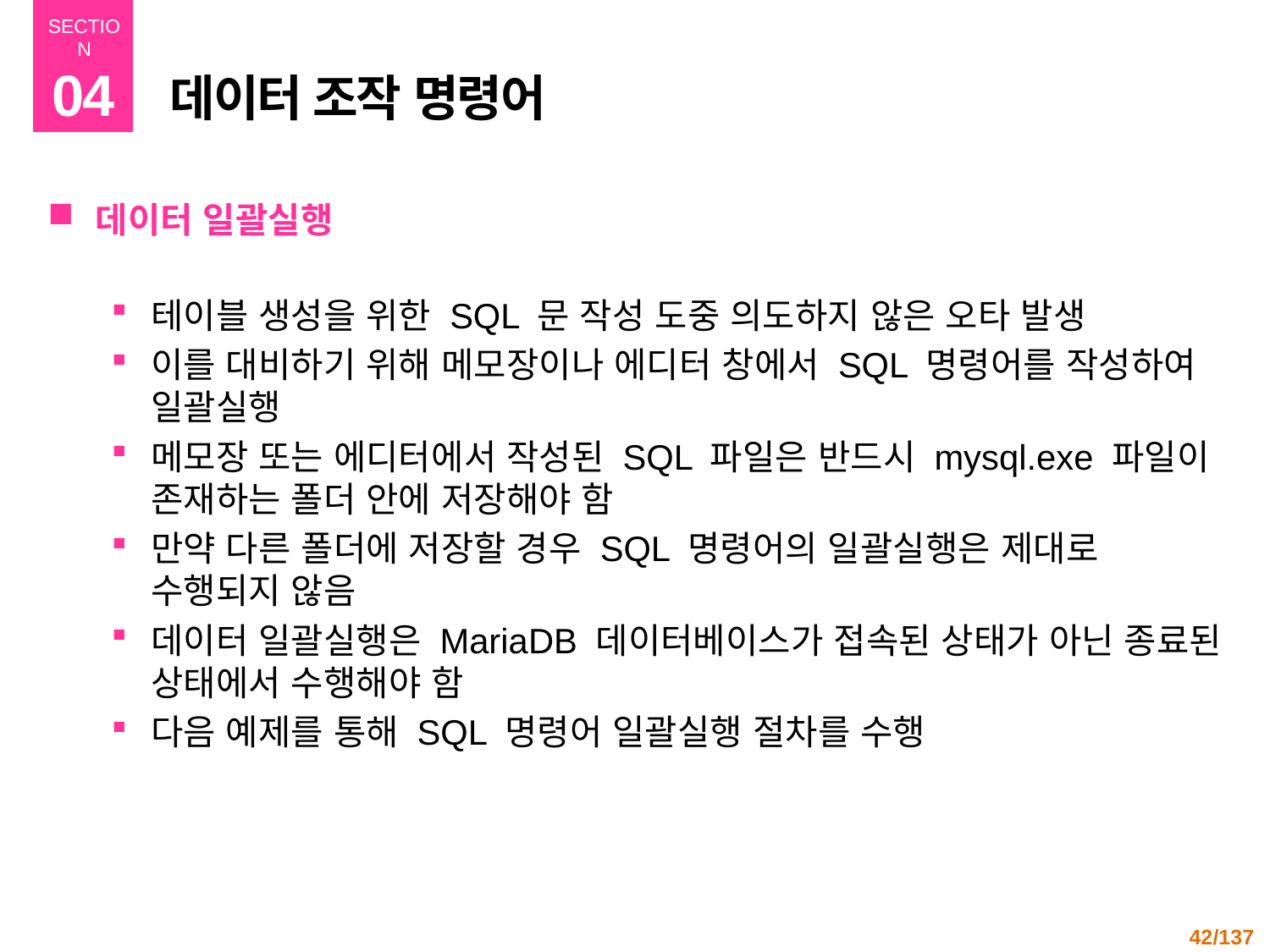

04
# 데이터 조작 명령어
데이터 일괄실행

테이블 생성을 위한 SQL 문 작성 도중 의도하지 않은 오타 발생
이를 대비하기 위해 메모장이나 에디터 창에서 SQL 명령어를 작성하여 일괄실행
메모장 또는 에디터에서 작성된 SQL 파일은 반드시 mysql.exe 파일이 존재하는 폴더 안에 저장해야 함
만약 다른 폴더에 저장할 경우 SQL 명령어의 일괄실행은 제대로 수행되지 않음
데이터 일괄실행은 MariaDB 데이터베이스가 접속된 상태가 아닌 종료된 상태에서 수행해야 함
다음 예제를 통해 SQL 명령어 일괄실행 절차를 수행